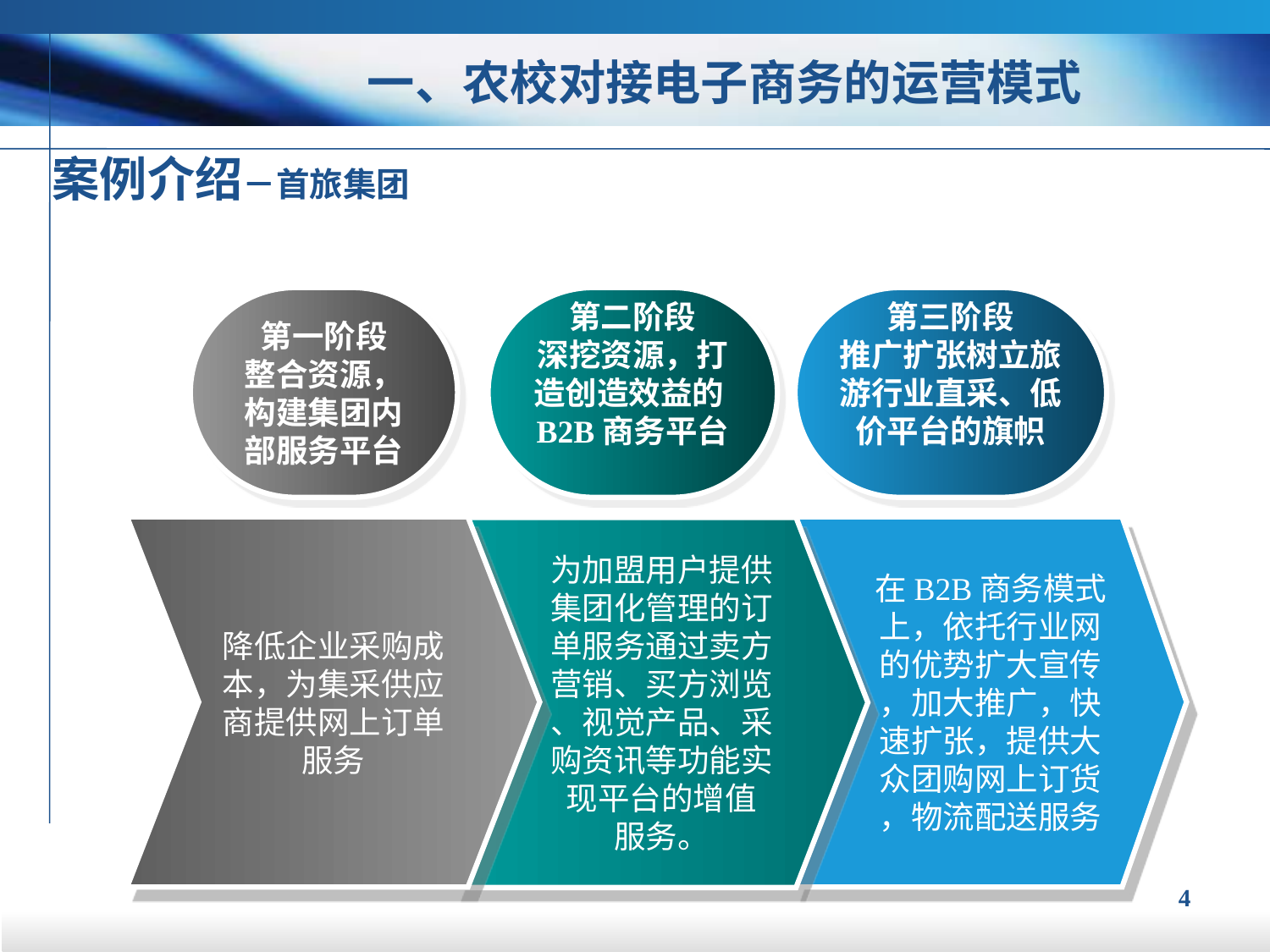

一、农校对接电子商务的运营模式
案例介绍－首旅集团
第一阶段
整合资源，构建集团内部服务平台
第二阶段
深挖资源，打造创造效益的B2B商务平台

第三阶段
推广扩张树立旅游行业直采、低价平台的旗帜

降低企业采购成
本，为集采供应
商提供网上订单
服务
在B2B商务模式
上，依托行业网
的优势扩大宣传
，加大推广，快
速扩张，提供大
众团购网上订货
，物流配送服务
为加盟用户提供
集团化管理的订
单服务通过卖方
营销、买方浏览
、视觉产品、采
购资讯等功能实
现平台的增值
服务。